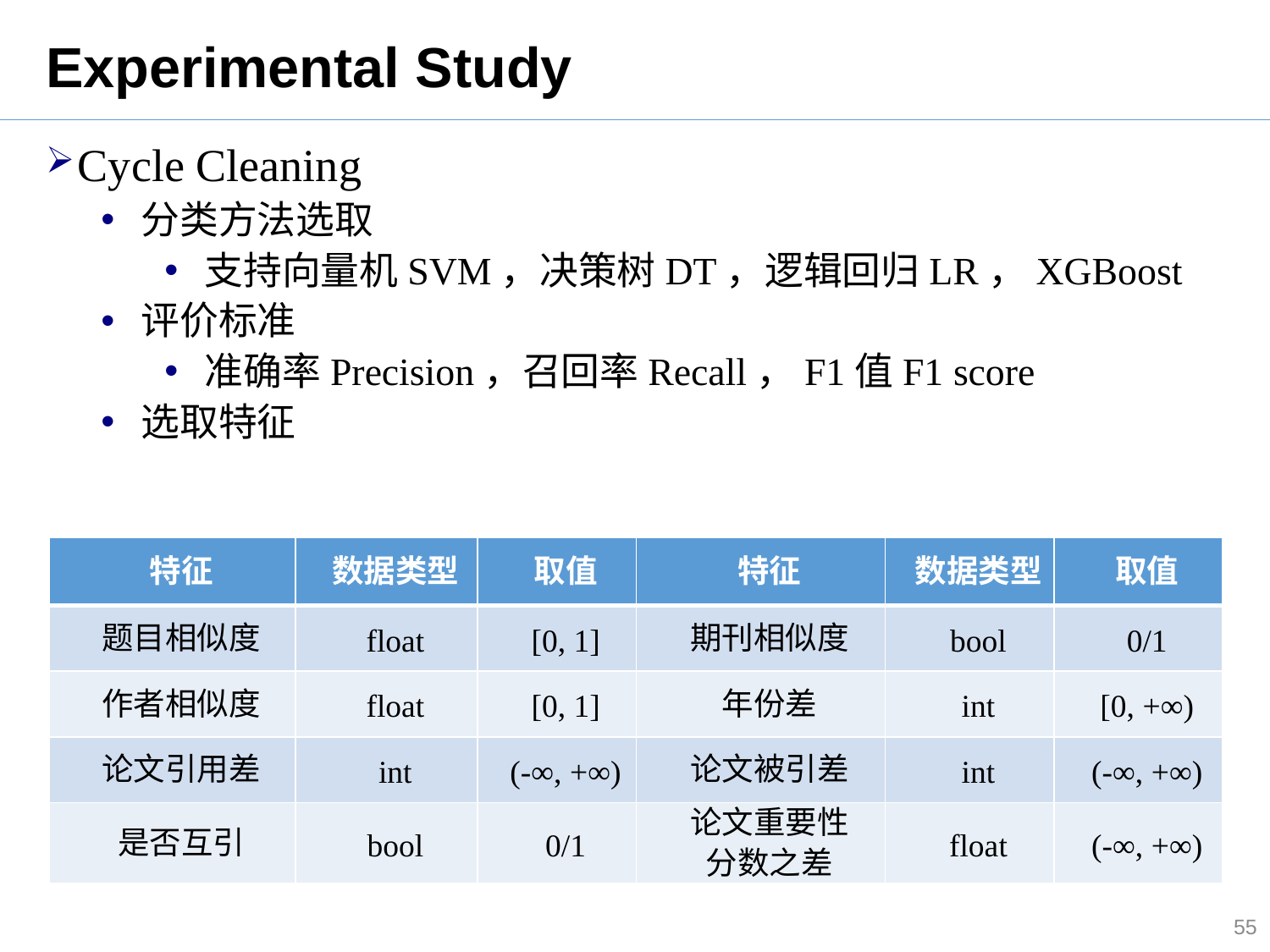

# Experimental Study
Cycle Cleaning
分类方法选取
支持向量机SVM，决策树DT，逻辑回归LR，XGBoost
评价标准
准确率Precision，召回率Recall，F1值F1 score
选取特征

| 特征 | 数据类型 | 取值 | 特征 | 数据类型 | 取值 |
| --- | --- | --- | --- | --- | --- |
| 题目相似度 | float | [0, 1] | 期刊相似度 | bool | 0/1 |
| 作者相似度 | float | [0, 1] | 年份差 | int | [0, +∞) |
| 论文引用差 | int | (-∞, +∞) | 论文被引差 | int | (-∞, +∞) |
| 是否互引 | bool | 0/1 | 论文重要性 分数之差 | float | (-∞, +∞) |
55